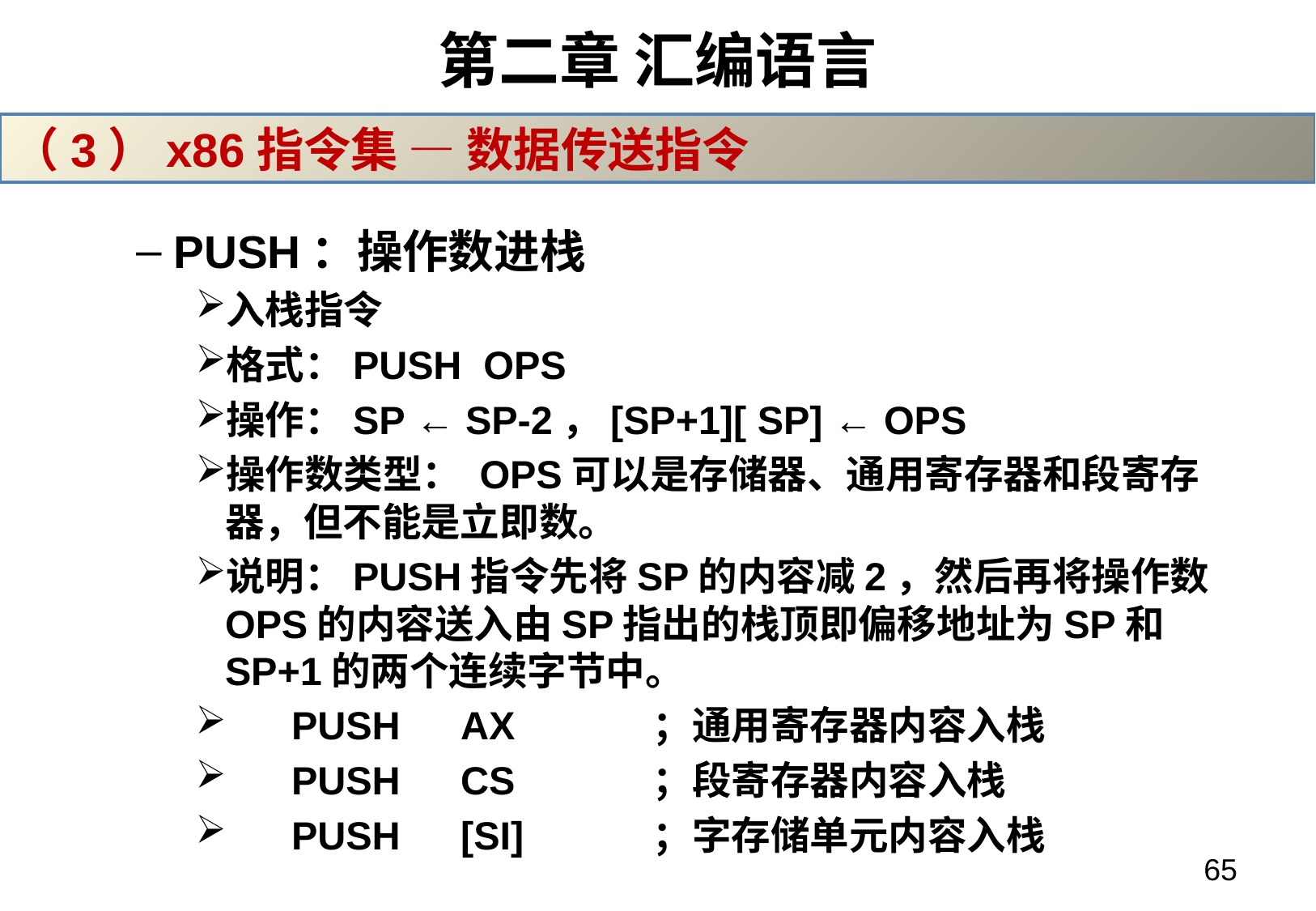

# 第二章 汇编语言
（3）x86指令集 — 数据传送指令
PUSH：操作数进栈
入栈指令
格式：PUSH  OPS
操作：SP ← SP-2，[SP+1][ SP] ← OPS
操作数类型： OPS可以是存储器、通用寄存器和段寄存器，但不能是立即数。
说明：PUSH指令先将SP的内容减2，然后再将操作数OPS的内容送入由SP指出的栈顶即偏移地址为SP和SP+1的两个连续字节中。
      PUSH 	AX 	      ；通用寄存器内容入栈
      PUSH	CS	      ；段寄存器内容入栈
      PUSH	[SI]	      ；字存储单元内容入栈
65